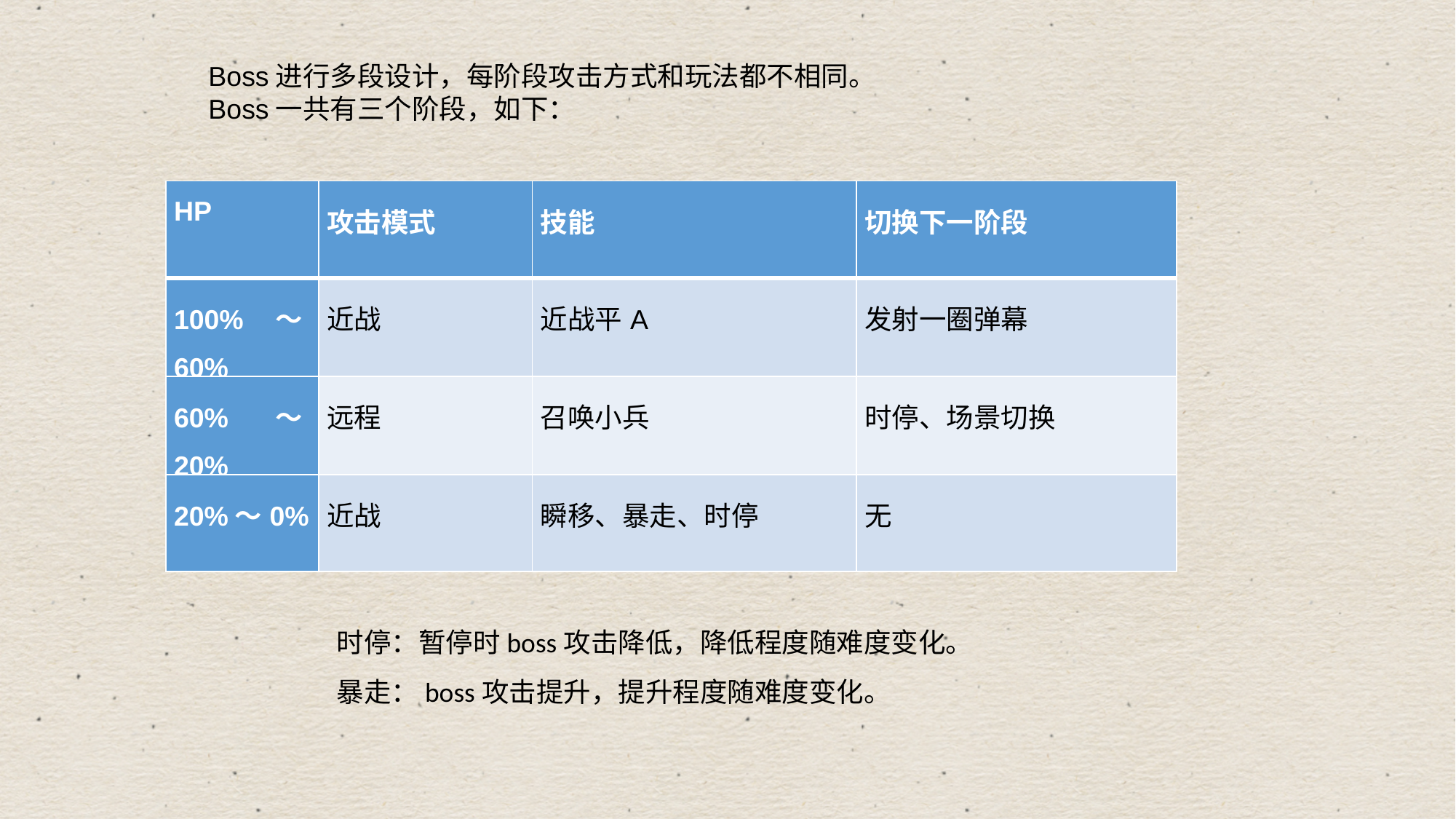

Boss进行多段设计，每阶段攻击方式和玩法都不相同。
Boss一共有三个阶段，如下：
| HP | 攻击模式 | 技能 | 切换下一阶段 |
| --- | --- | --- | --- |
| 100%～60% | 近战 | 近战平A | 发射一圈弹幕 |
| 60%～20% | 远程 | 召唤小兵 | 时停、场景切换 |
| 20%～0% | 近战 | 瞬移、暴走、时停 | 无 |
时停：暂停时boss攻击降低，降低程度随难度变化。
暴走：boss攻击提升，提升程度随难度变化。